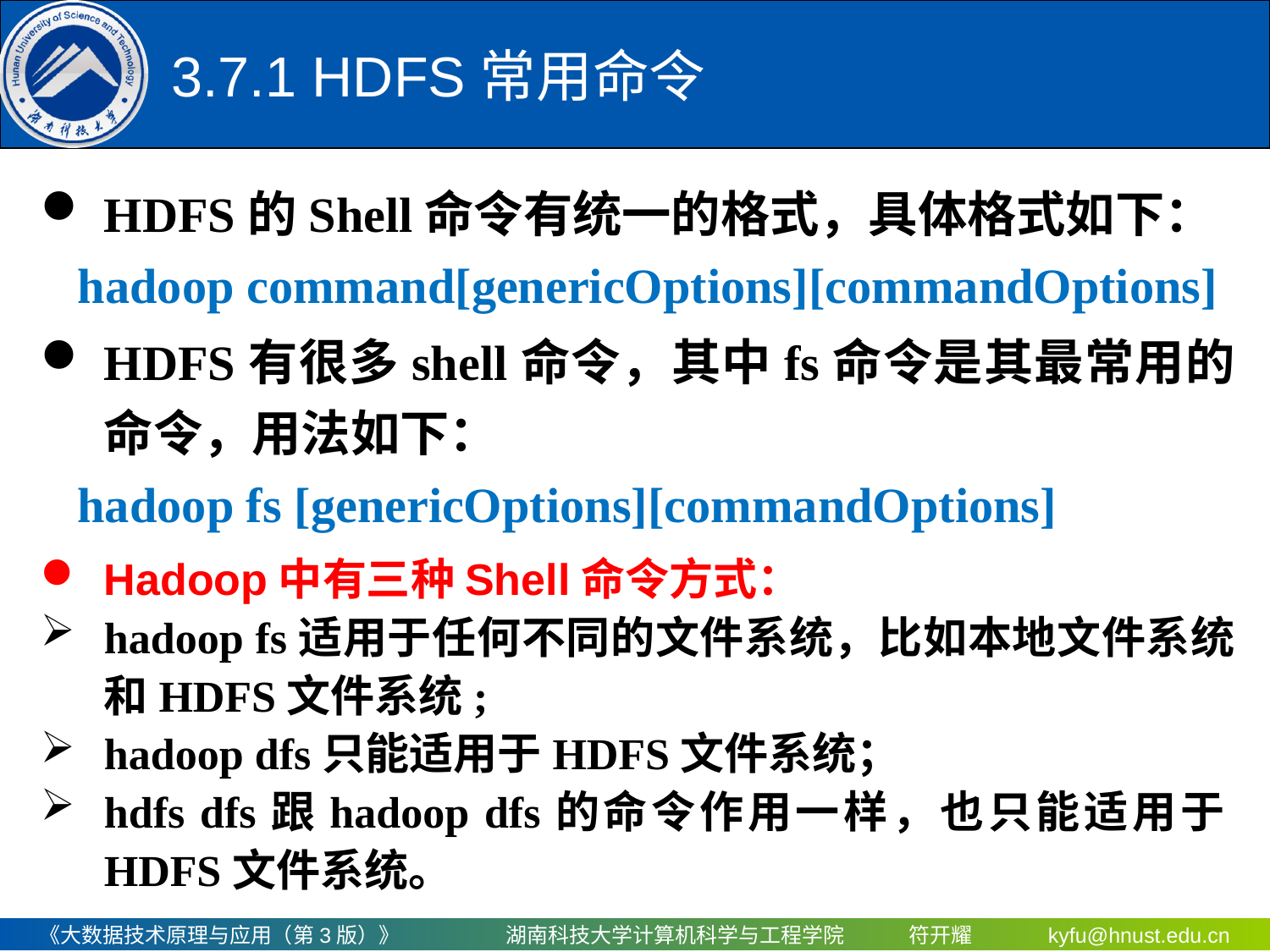

# 3.7.1 HDFS常用命令
HDFS的Shell命令有统一的格式，具体格式如下：
hadoop command[genericOptions][commandOptions]
HDFS有很多shell命令，其中fs命令是其最常用的命令，用法如下：
   hadoop fs [genericOptions][commandOptions]
Hadoop中有三种Shell命令方式：
hadoop fs适用于任何不同的文件系统，比如本地文件系统和HDFS文件系统;
hadoop dfs只能适用于HDFS文件系统；
hdfs dfs跟hadoop dfs的命令作用一样，也只能适用于HDFS文件系统。